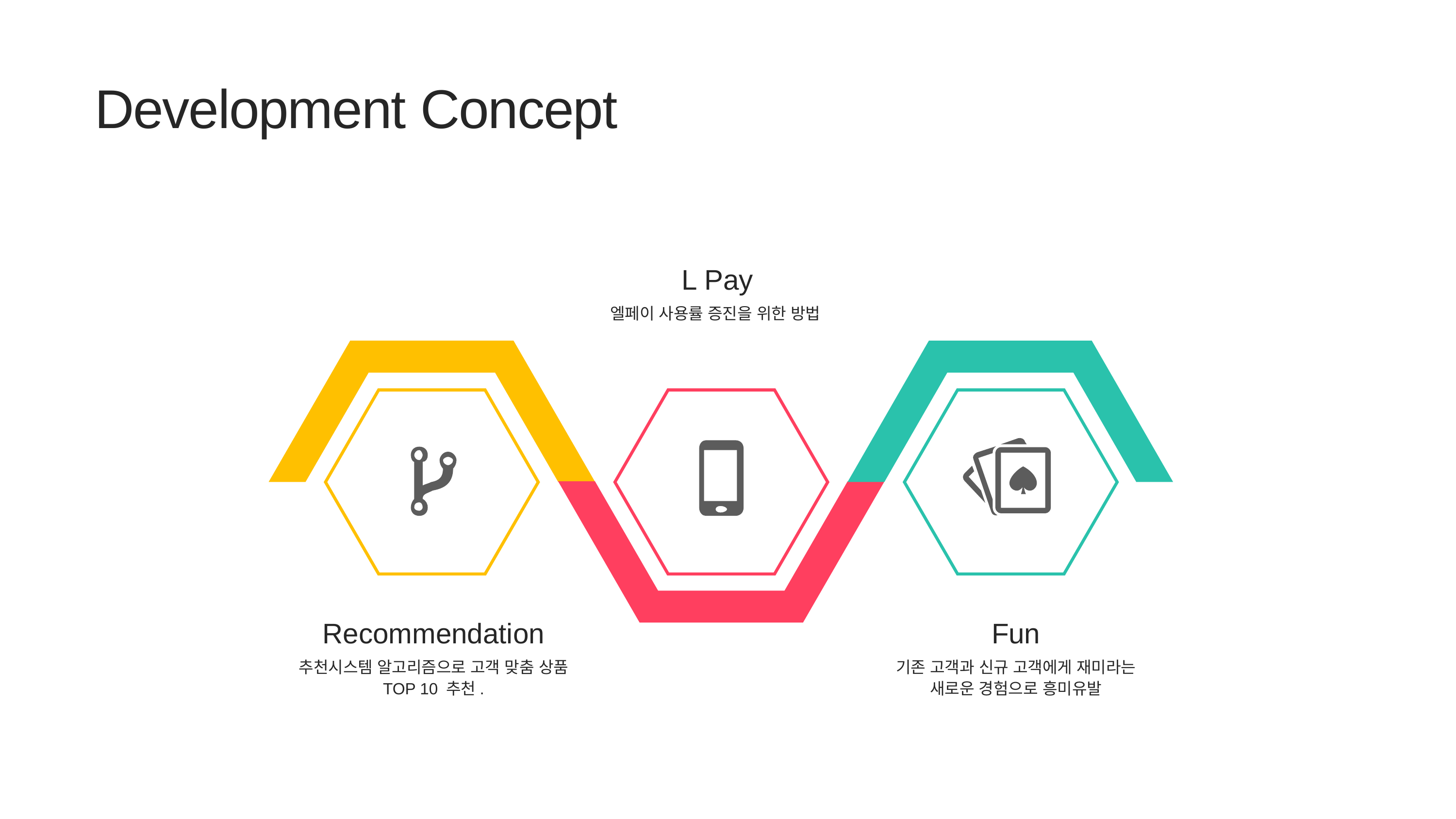

# Development Concept
L Pay
엘페이 사용률 증진을 위한 방법

Recommendation
추천시스템 알고리즘으로 고객 맞춤 상품 TOP 10 추천.
Fun
기존 고객과 신규 고객에게 재미라는 새로운 경험으로 흥미유발